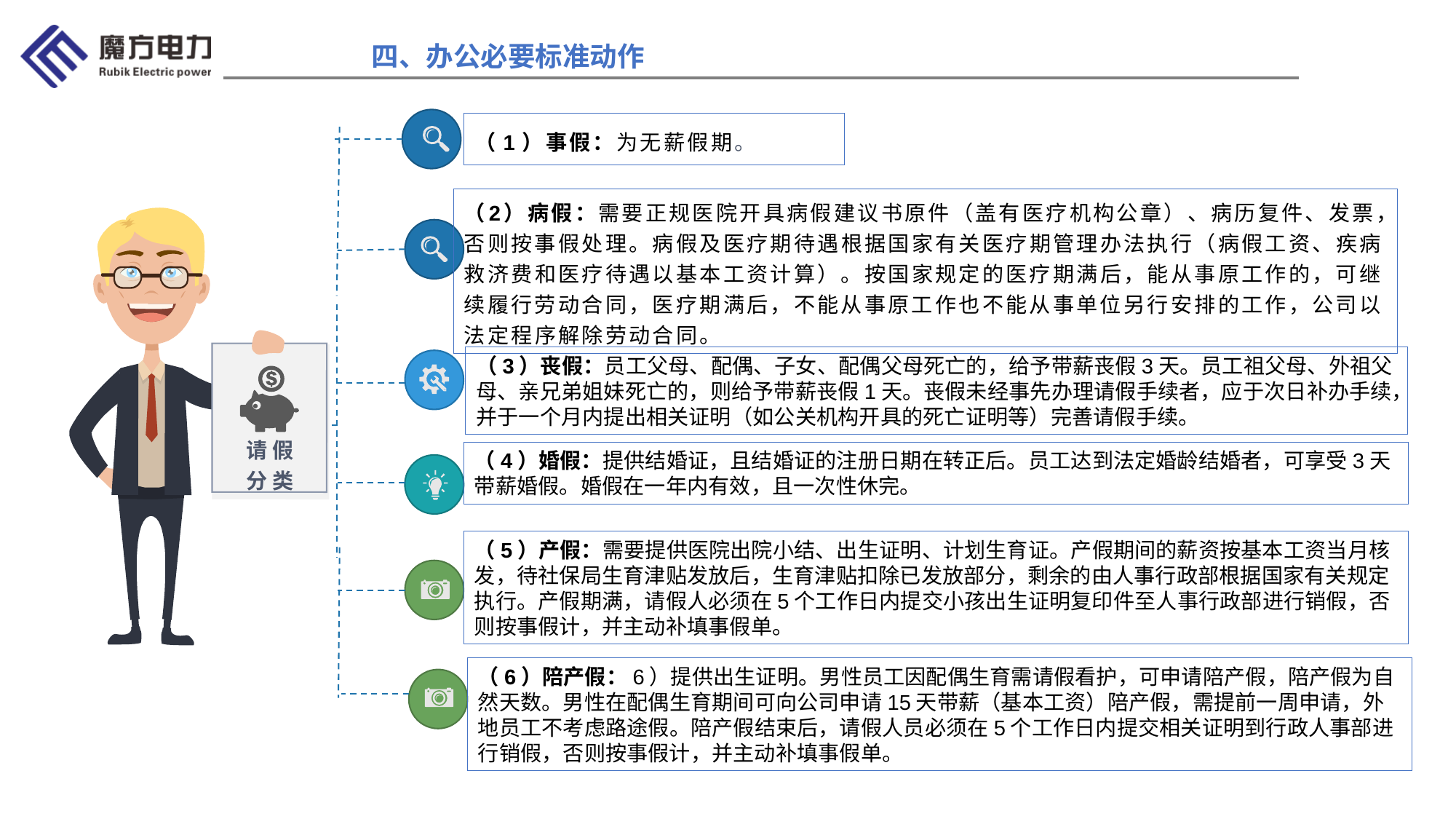

四、办公必要标准动作

（1）事假：为无薪假期。

（2）病假：需要正规医院开具病假建议书原件（盖有医疗机构公章）、病历复件、发票，否则按事假处理。病假及医疗期待遇根据国家有关医疗期管理办法执行（病假工资、疾病救济费和医疗待遇以基本工资计算）。按国家规定的医疗期满后，能从事原工作的，可继续履行劳动合同，医疗期满后，不能从事原工作也不能从事单位另行安排的工作，公司以法定程序解除劳动合同。

（3）丧假：员工父母、配偶、子女、配偶父母死亡的，给予带薪丧假3天。员工祖父母、外祖父母、亲兄弟姐妹死亡的，则给予带薪丧假1天。丧假未经事先办理请假手续者，应于次日补办手续，并于一个月内提出相关证明（如公关机构开具的死亡证明等）完善请假手续。

请假
分类
（4）婚假：提供结婚证，且结婚证的注册日期在转正后。员工达到法定婚龄结婚者，可享受3天带薪婚假。婚假在一年内有效，且一次性休完。

（5）产假：需要提供医院出院小结、出生证明、计划生育证。产假期间的薪资按基本工资当月核发，待社保局生育津贴发放后，生育津贴扣除已发放部分，剩余的由人事行政部根据国家有关规定执行。产假期满，请假人必须在5个工作日内提交小孩出生证明复印件至人事行政部进行销假，否则按事假计，并主动补填事假单。

（6）陪产假：6）提供出生证明。男性员工因配偶生育需请假看护，可申请陪产假，陪产假为自然天数。男性在配偶生育期间可向公司申请15天带薪（基本工资）陪产假，需提前一周申请，外地员工不考虑路途假。陪产假结束后，请假人员必须在5个工作日内提交相关证明到行政人事部进行销假，否则按事假计，并主动补填事假单。